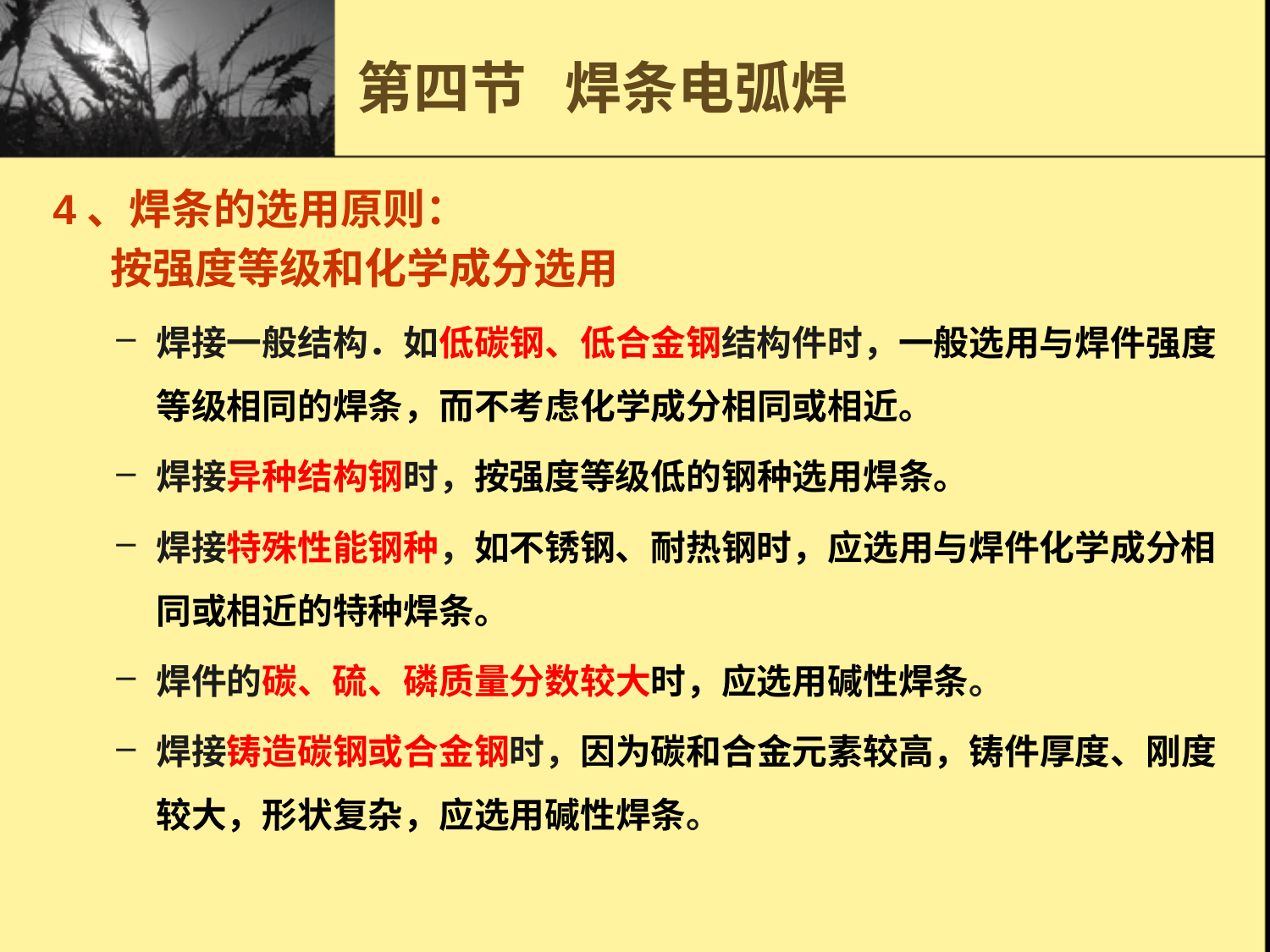

第四节   焊条电弧焊
4、焊条的选用原则：
     按强度等级和化学成分选用
焊接一般结构．如低碳钢、低合金钢结构件时，一般选用与焊件强度等级相同的焊条，而不考虑化学成分相同或相近。
焊接异种结构钢时，按强度等级低的钢种选用焊条。
焊接特殊性能钢种，如不锈钢、耐热钢时，应选用与焊件化学成分相同或相近的特种焊条。
焊件的碳、硫、磷质量分数较大时，应选用碱性焊条。
焊接铸造碳钢或合金钢时，因为碳和合金元素较高，铸件厚度、刚度较大，形状复杂，应选用碱性焊条。